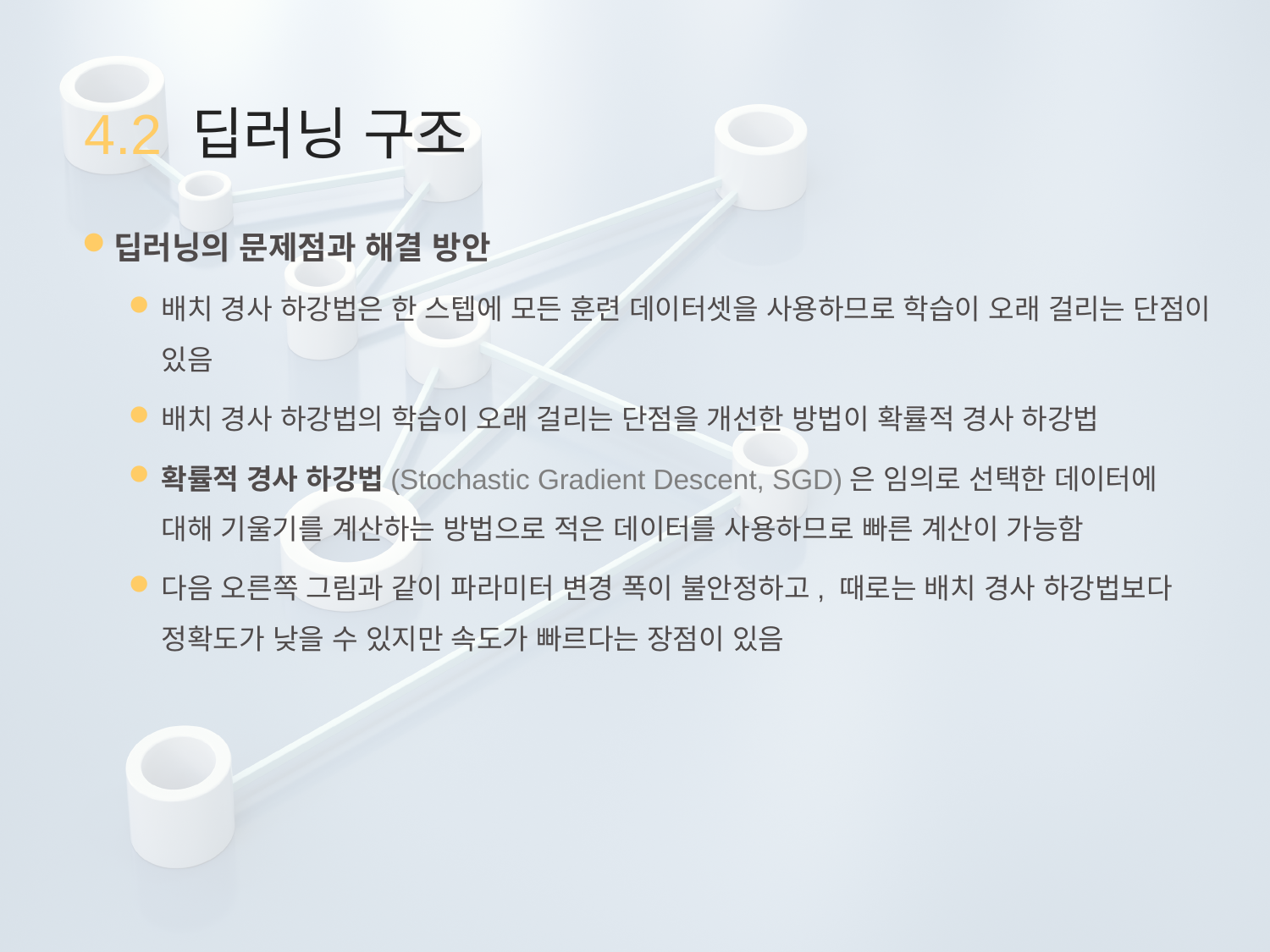

# 4.2 딥러닝 구조
딥러닝의 문제점과 해결 방안
배치 경사 하강법은 한 스텝에 모든 훈련 데이터셋을 사용하므로 학습이 오래 걸리는 단점이 있음
배치 경사 하강법의 학습이 오래 걸리는 단점을 개선한 방법이 확률적 경사 하강법
확률적 경사 하강법(Stochastic Gradient Descent, SGD)은 임의로 선택한 데이터에 대해 기울기를 계산하는 방법으로 적은 데이터를 사용하므로 빠른 계산이 가능함
다음 오른쪽 그림과 같이 파라미터 변경 폭이 불안정하고, 때로는 배치 경사 하강법보다 정확도가 낮을 수 있지만 속도가 빠르다는 장점이 있음